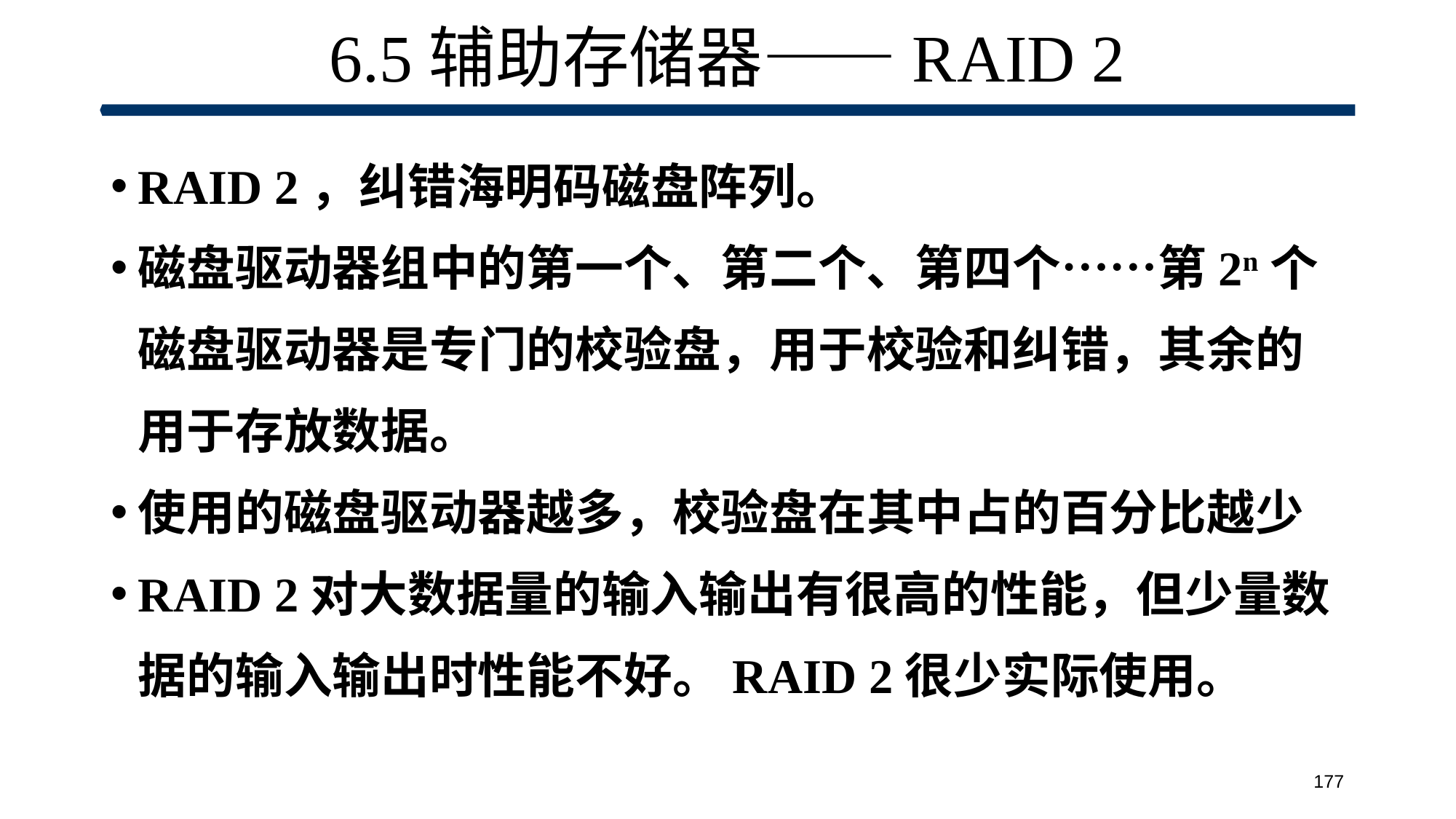

# 6.5辅助存储器——RAID 2
RAID 2，纠错海明码磁盘阵列。
磁盘驱动器组中的第一个、第二个、第四个……第2n个磁盘驱动器是专门的校验盘，用于校验和纠错，其余的用于存放数据。
使用的磁盘驱动器越多，校验盘在其中占的百分比越少
RAID 2对大数据量的输入输出有很高的性能，但少量数据的输入输出时性能不好。RAID 2很少实际使用。
177